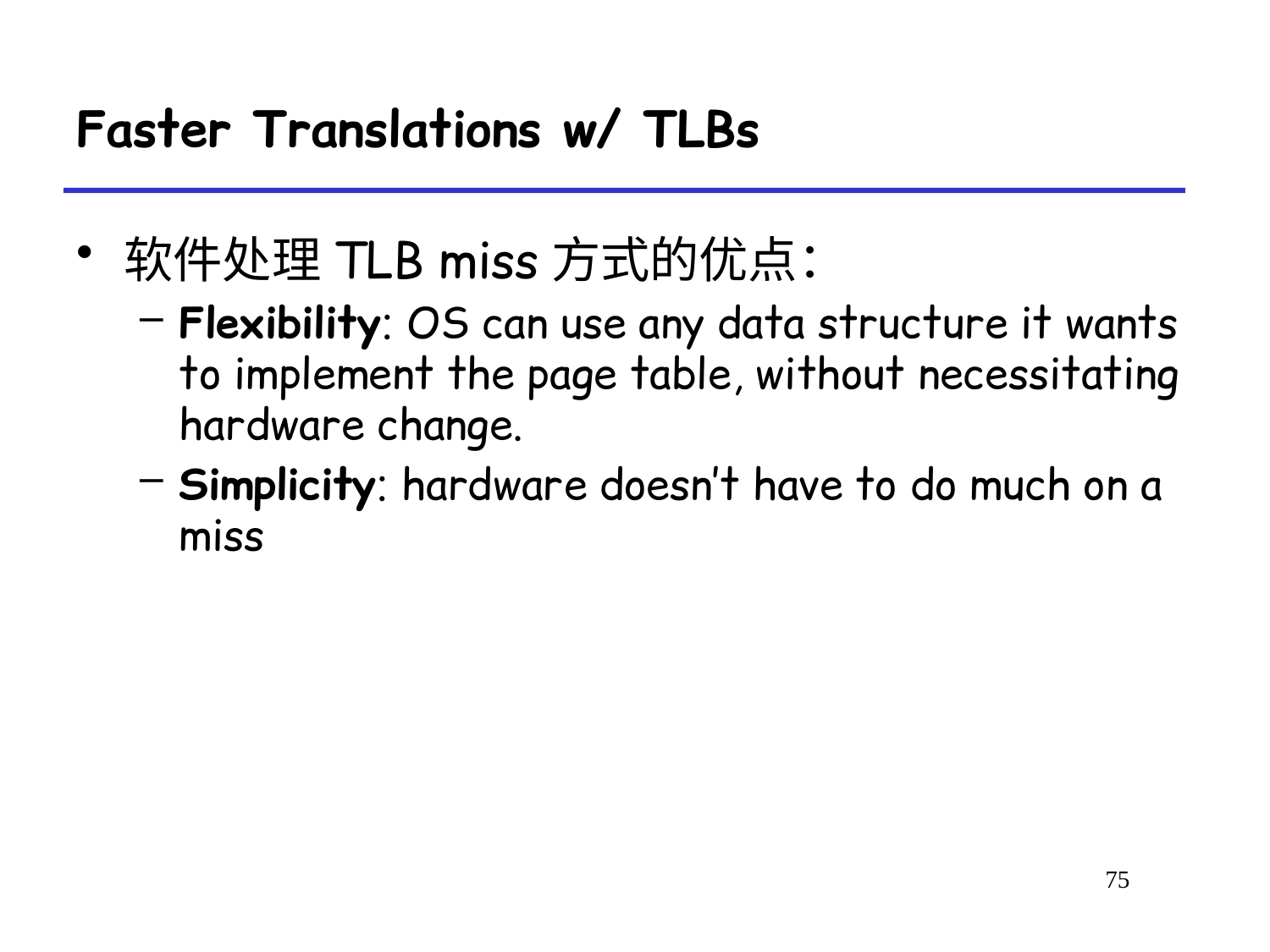

# Faster Translations w/ TLBs
软件处理TLB miss方式的优点：
Flexibility: OS can use any data structure it wants to implement the page table, without necessitating hardware change.
Simplicity: hardware doesn’t have to do much on a miss

75